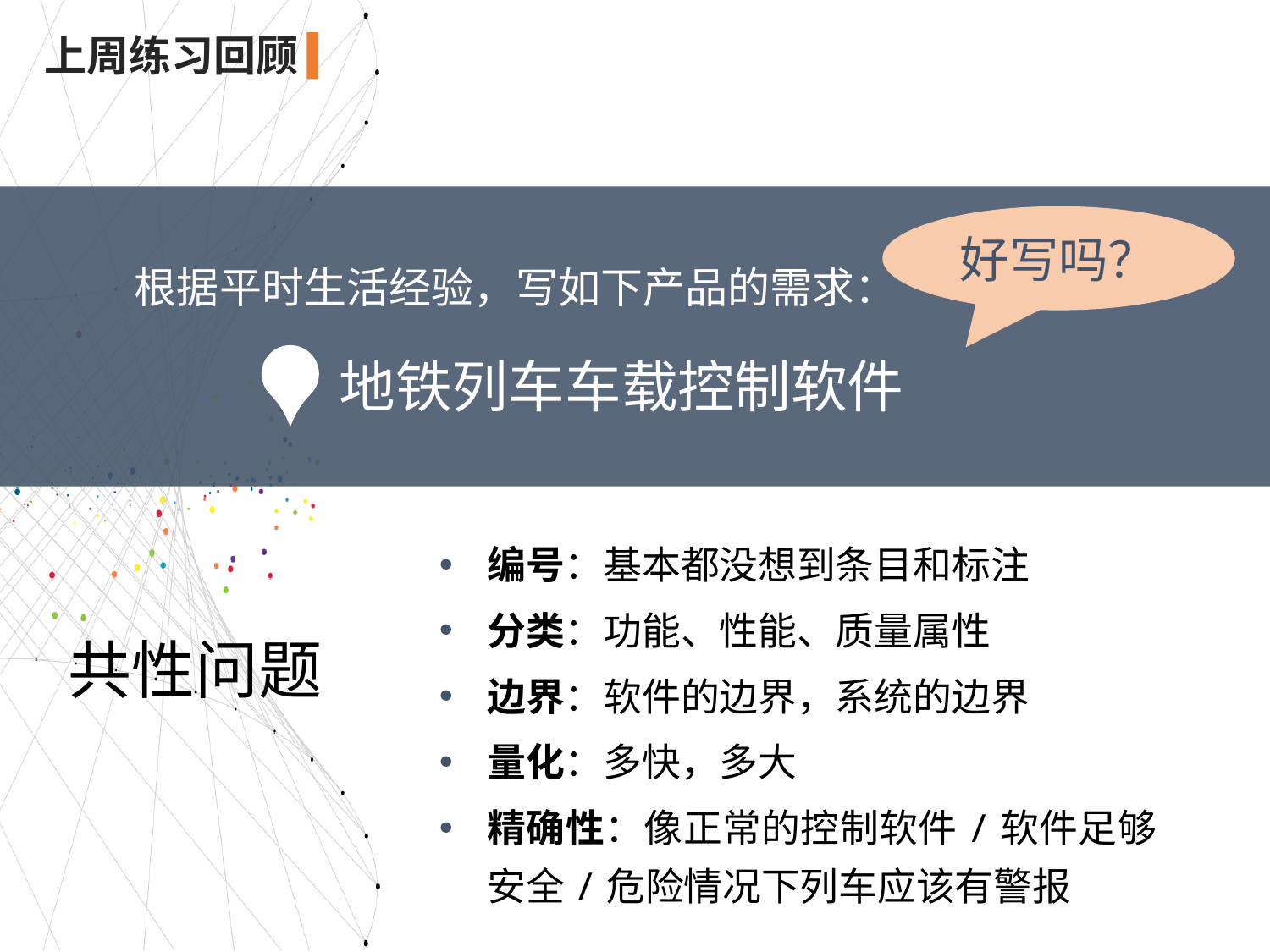

上周练习回顾

好写吗？
根据平时生活经验，写如下产品的需求：

地铁列车车载控制软件
编号：基本都没想到条目和标注
分类：功能、性能、质量属性
边界：软件的边界，系统的边界
量化：多快，多大
精确性：像正常的控制软件/软件足够安全/危险情况下列车应该有警报
共性问题